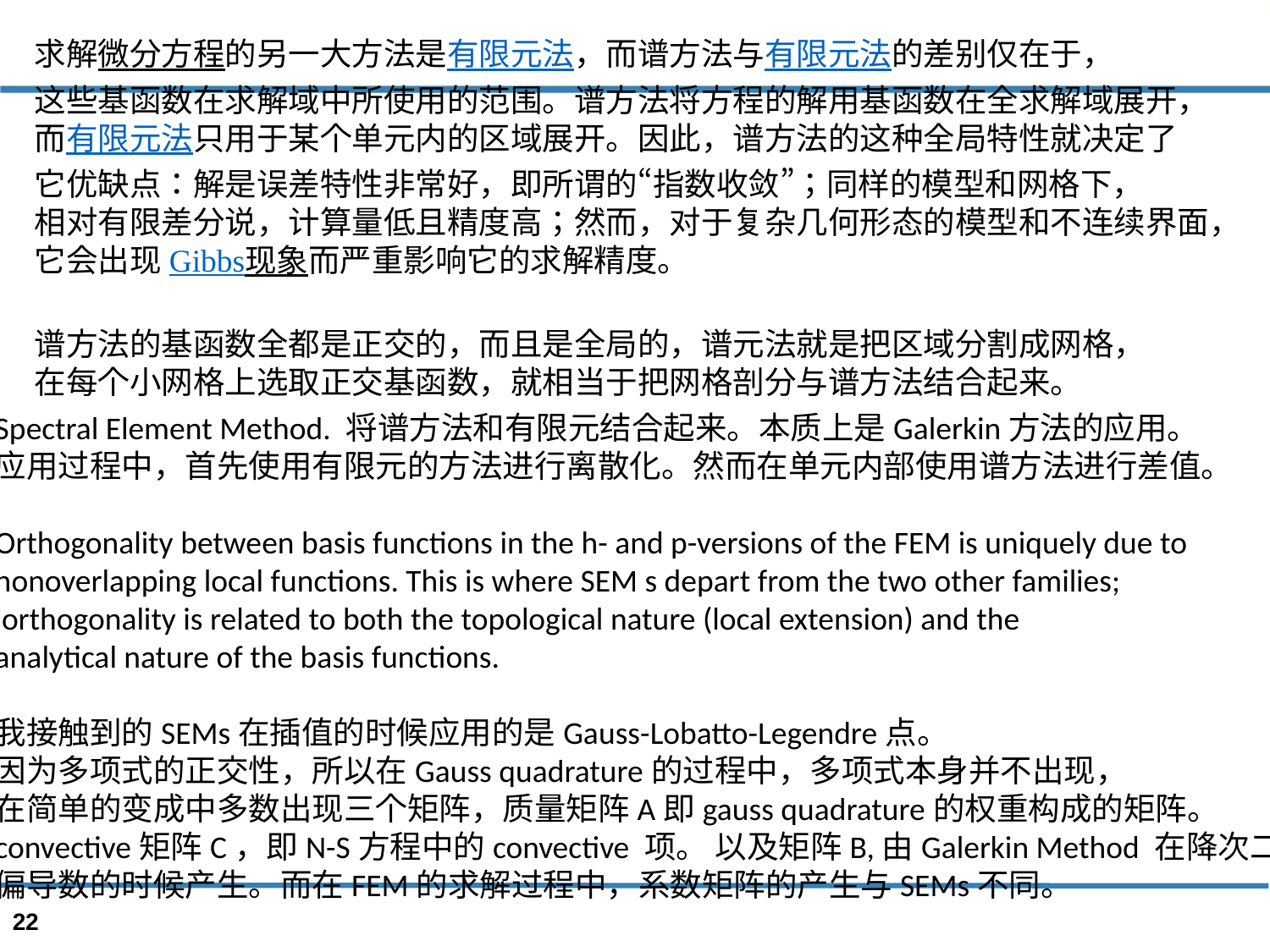

求解微分方程的另一大方法是有限元法，而谱方法与有限元法的差别仅在于，
这些基函数在求解域中所使用的范围。谱方法将方程的解用基函数在全求解域展开，
而有限元法只用于某个单元内的区域展开。因此，谱方法的这种全局特性就决定了
它优缺点：解是误差特性非常好，即所谓的“指数收敛”；同样的模型和网格下，
相对有限差分说，计算量低且精度高；然而，对于复杂几何形态的模型和不连续界面，
它会出现Gibbs现象而严重影响它的求解精度。

谱方法的基函数全都是正交的，而且是全局的，谱元法就是把区域分割成网格，
在每个小网格上选取正交基函数，就相当于把网格剖分与谱方法结合起来。

Spectral Element Method. 将谱方法和有限元结合起来。本质上是Galerkin方法的应用。
应用过程中，首先使用有限元的方法进行离散化。然而在单元内部使用谱方法进行差值。
Orthogonality between basis functions in the h- and p-versions of the FEM is uniquely due to
nonoverlapping local functions. This is where SEM s depart from the two other families;
 orthogonality is related to both the topological nature (local extension) and the
analytical nature of the basis functions.

我接触到的SEMs在插值的时候应用的是Gauss-Lobatto-Legendre点。
因为多项式的正交性，所以在Gauss quadrature的过程中，多项式本身并不出现，
在简单的变成中多数出现三个矩阵，质量矩阵A即gauss quadrature的权重构成的矩阵。
convective矩阵C，即N-S方程中的convective 项。 以及矩阵B,由Galerkin Method 在降次二阶
偏导数的时候产生。而在FEM的求解过程中，系数矩阵的产生与SEMs不同。